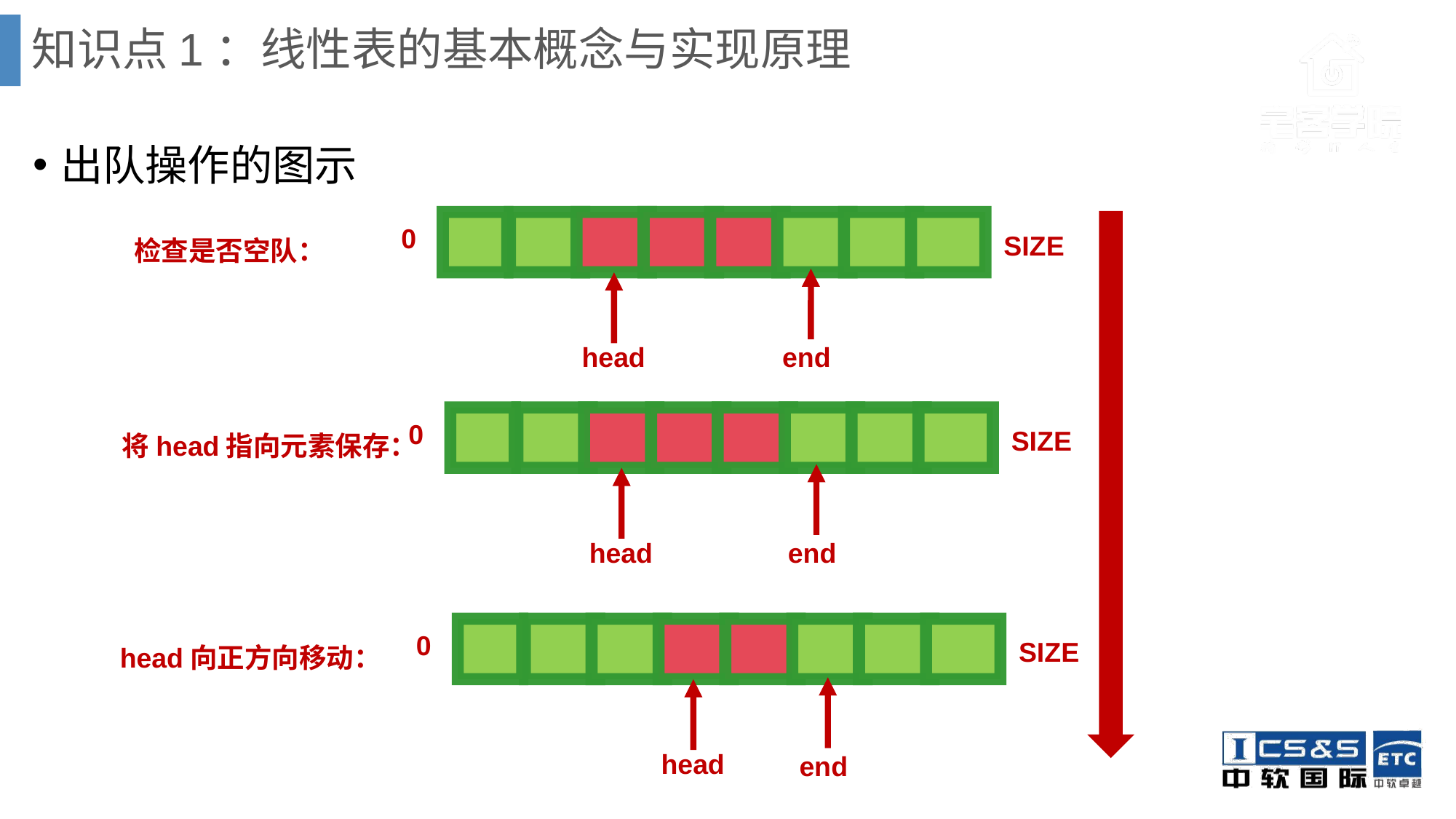

# 知识点1：线性表的基本概念与实现原理
出队操作的图示

0
SIZE
检查是否空队：

head
end

0
SIZE
将head指向元素保存：

head
end

0
SIZE
head向正方向移动：

head
end